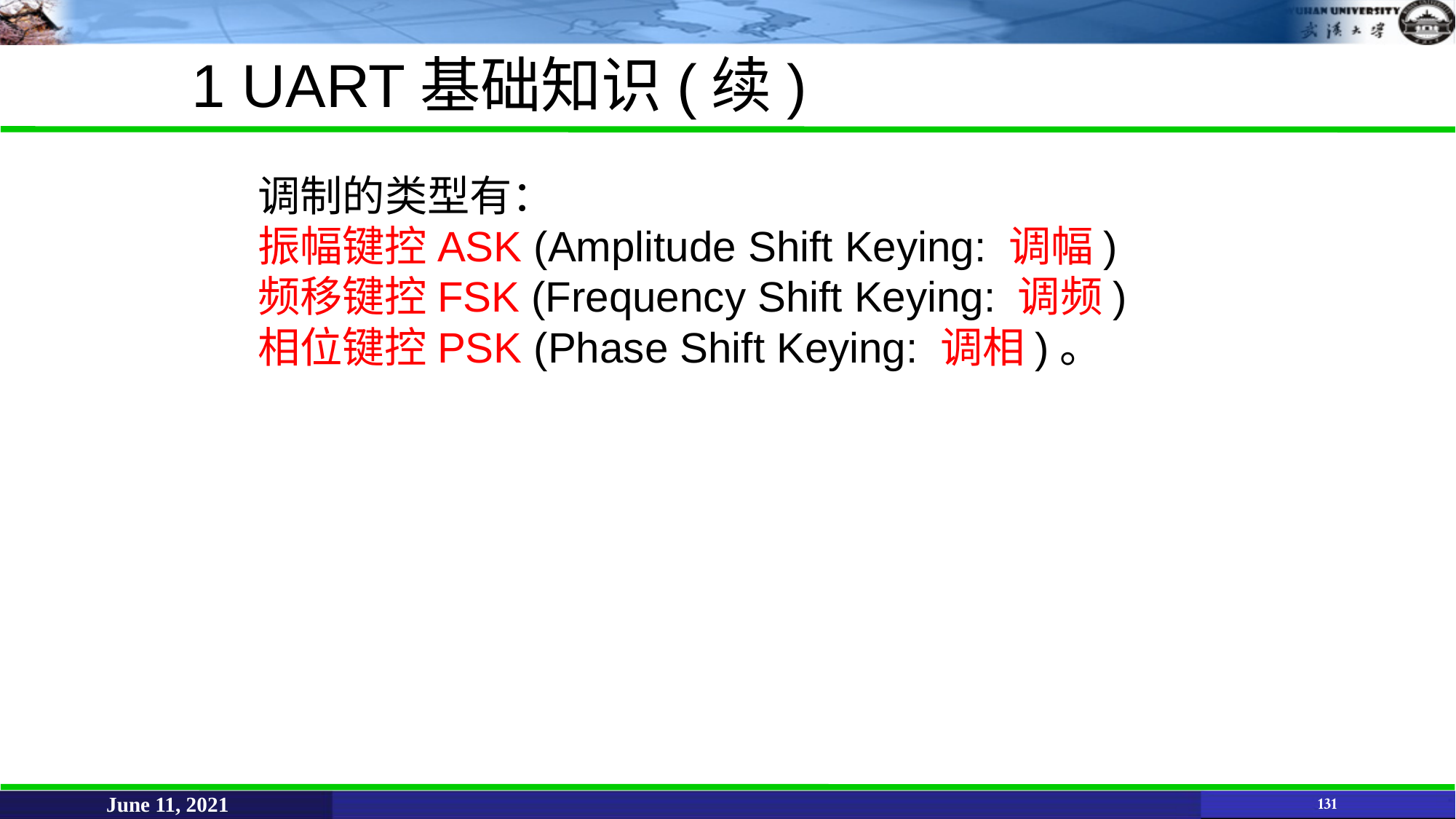

1 UART基础知识(续)
调制的类型有：
振幅键控ASK (Amplitude Shift Keying: 调幅)
频移键控FSK (Frequency Shift Keying: 调频)
相位键控PSK (Phase Shift Keying: 调相)。

June 11, 2021

131